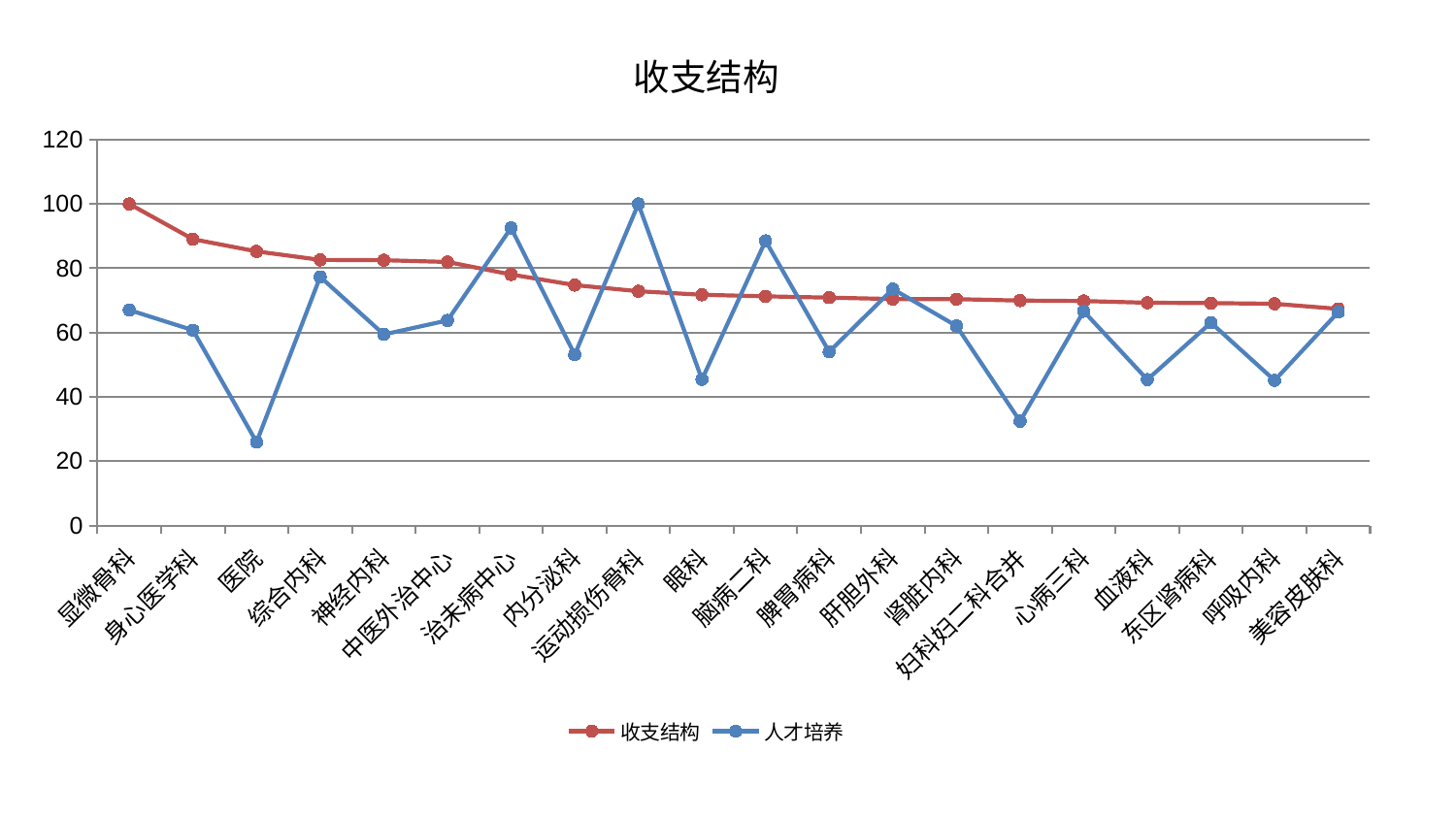

### Chart: 收支结构

| Category | 收支结构 | 人才培养 |
|---|---|---|
| 显微骨科 | 100.0 | 67.0189599548338 |
| 身心医学科 | 89.04071275067695 | 60.73291009347497 |
| 医院 | 85.23960594047163 | 25.91132429325104 |
| 综合内科 | 82.60736028301628 | 77.33260861566555 |
| 神经内科 | 82.50658570630259 | 59.415827550791924 |
| 中医外治中心 | 81.95772027032227 | 63.77708799424013 |
| 治未病中心 | 78.06618226390778 | 92.52996495383408 |
| 内分泌科 | 74.76655992100592 | 53.15212279161498 |
| 运动损伤骨科 | 72.85504866433321 | 100.0 |
| 眼科 | 71.75127443105278 | 45.41898305608352 |
| 脑病二科 | 71.27177839492617 | 88.52684492441004 |
| 脾胃病科 | 70.85819690810936 | 54.0194192383765 |
| 肝胆外科 | 70.43379805771607 | 73.54824564469418 |
| 肾脏内科 | 70.39914892950556 | 62.070839468010995 |
| 妇科妇二科合并 | 69.94952733310623 | 32.40677236983045 |
| 心病三科 | 69.81881483192981 | 66.6255223288422 |
| 血液科 | 69.27813164073612 | 45.37024726452492 |
| 东区肾病科 | 69.16915837622352 | 63.07283672594848 |
| 呼吸内科 | 68.95915656631885 | 45.136008218821864 |
| 美容皮肤科 | 67.37414739469834 | 66.34132188396653 |
268